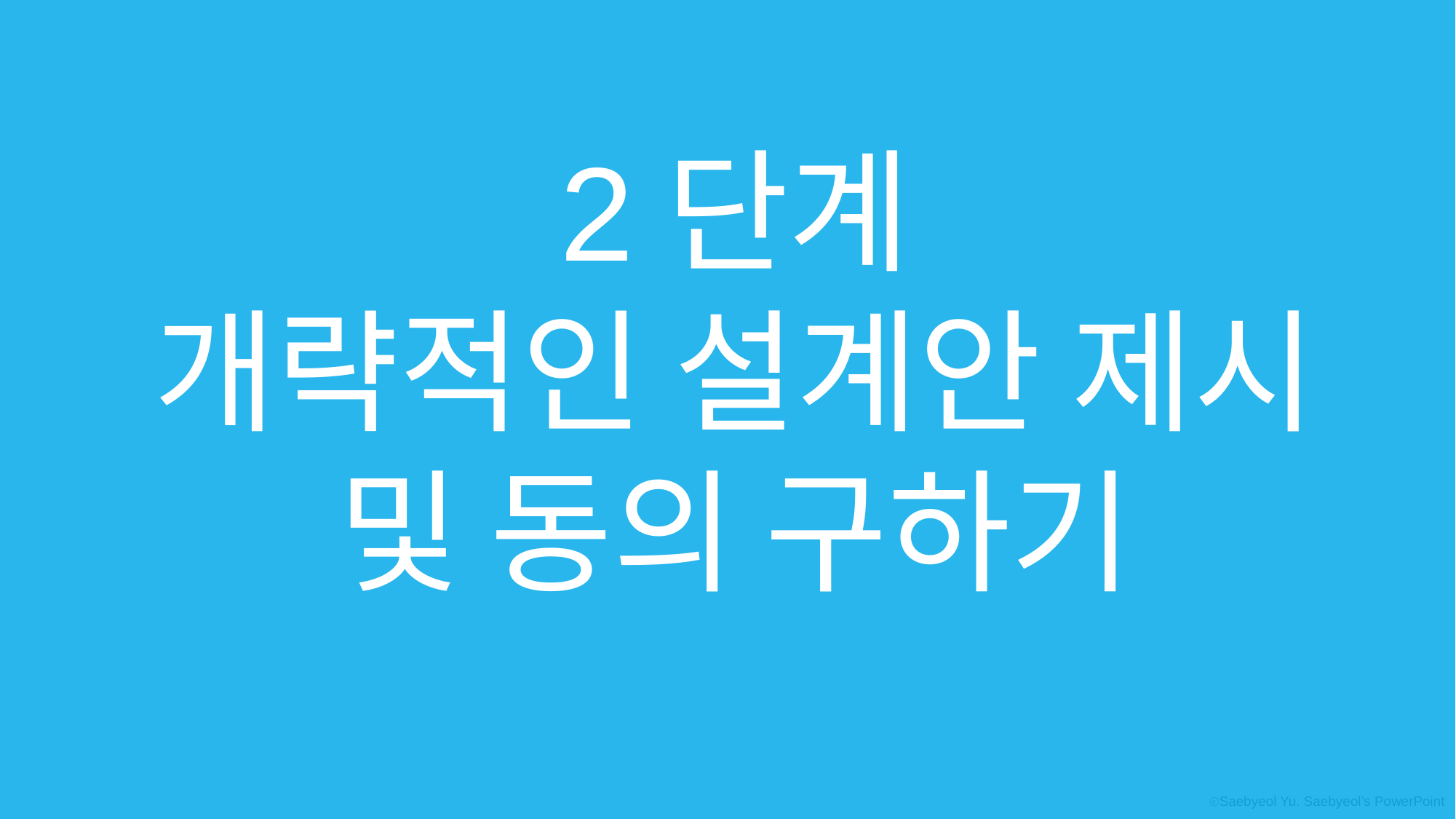

2단계
개략적인 설계안 제시
및 동의 구하기